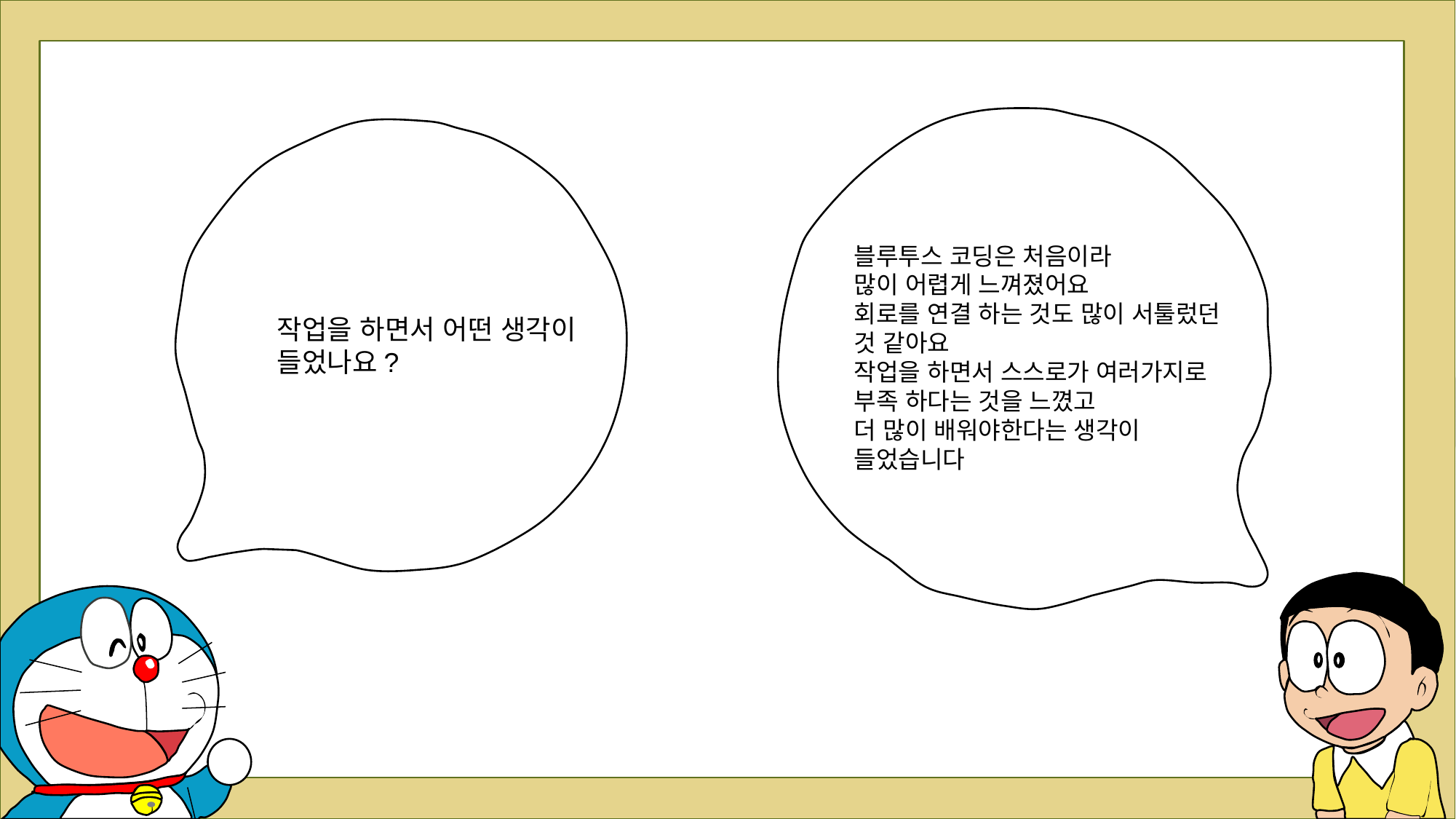

블루투스 코딩은 처음이라
많이 어렵게 느껴졌어요
회로를 연결 하는 것도 많이 서툴렀던 것 같아요
작업을 하면서 스스로가 여러가지로 부족 하다는 것을 느꼈고
더 많이 배워야한다는 생각이
들었습니다
작업을 하면서 어떤 생각이
들었나요?